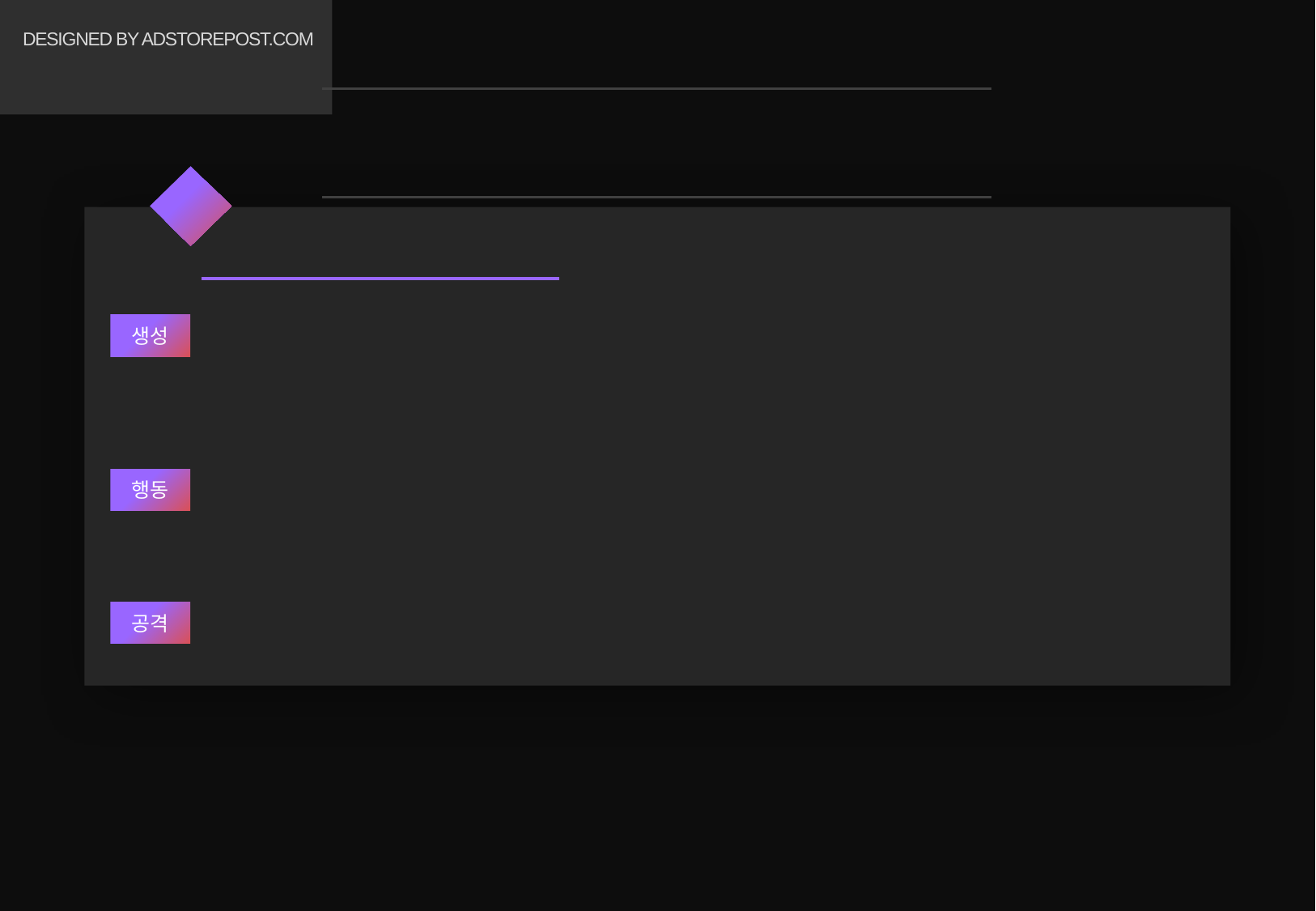

# DESIGNED BY ADSTOREPOST.COM
PLANET - FOREST
03

	Forest Enemy

	각 동물별로 spawn Manager를 만들어 시작 시 동물을 랜덤한 위치로 스폰하고
	해당 구역에 동물이 없다면 재스폰

	Player/InitLocation과의 거리를 측정해 행동패턴을 결정
	RandomMove/ AttackMove / ReturnMove

	player와 충돌 시 attack에 delay Time을 주어 일정 시간마다 공격
생성
행동
공격